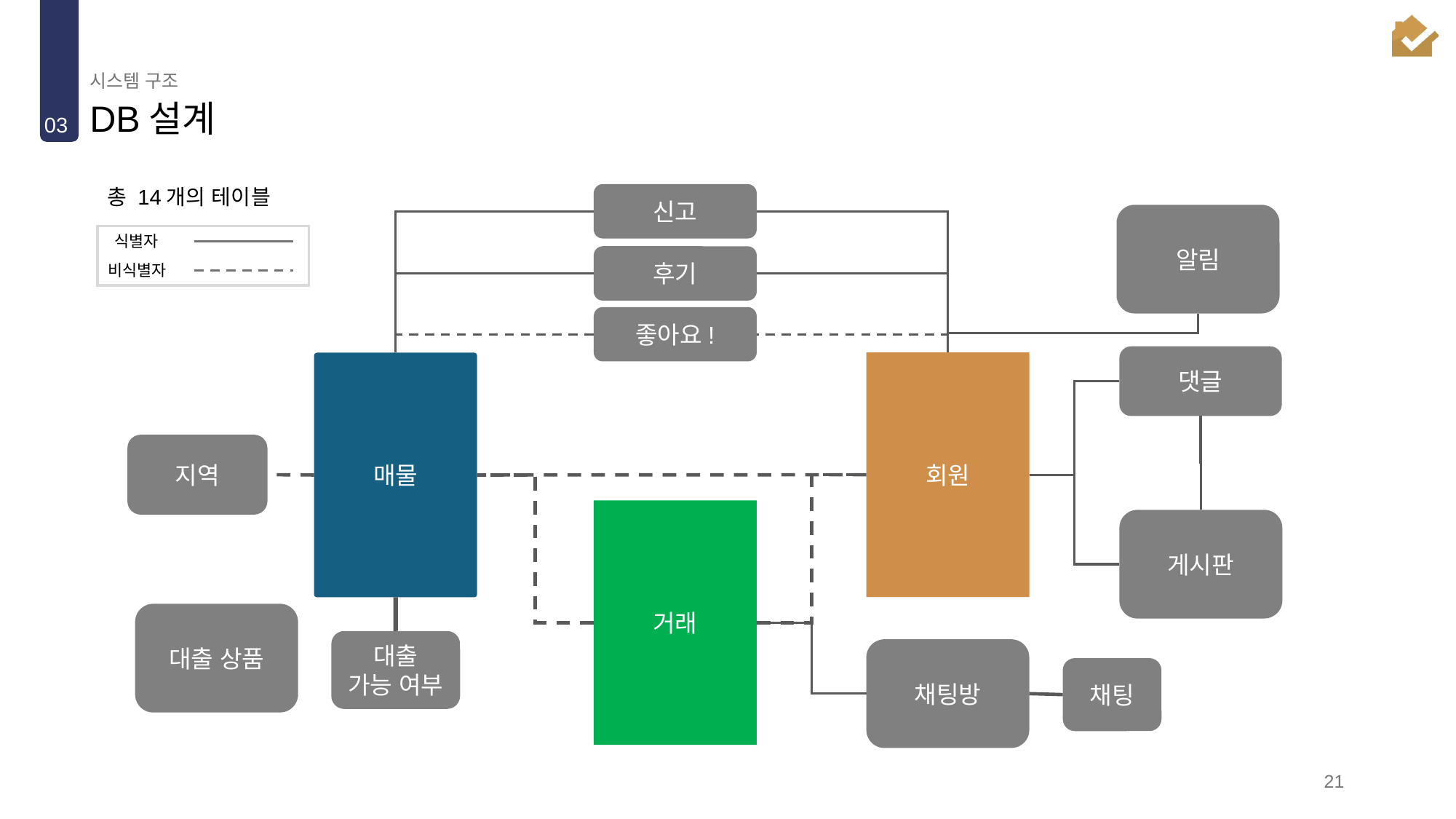

시스템 구조
# DB설계
03
총 14개의 테이블
신고
알림

식별자
비식별자
후기
좋아요!
댓글
회원
매물
지역
거래
게시판
대출 상품
대출
가능 여부
채팅방
채팅
21